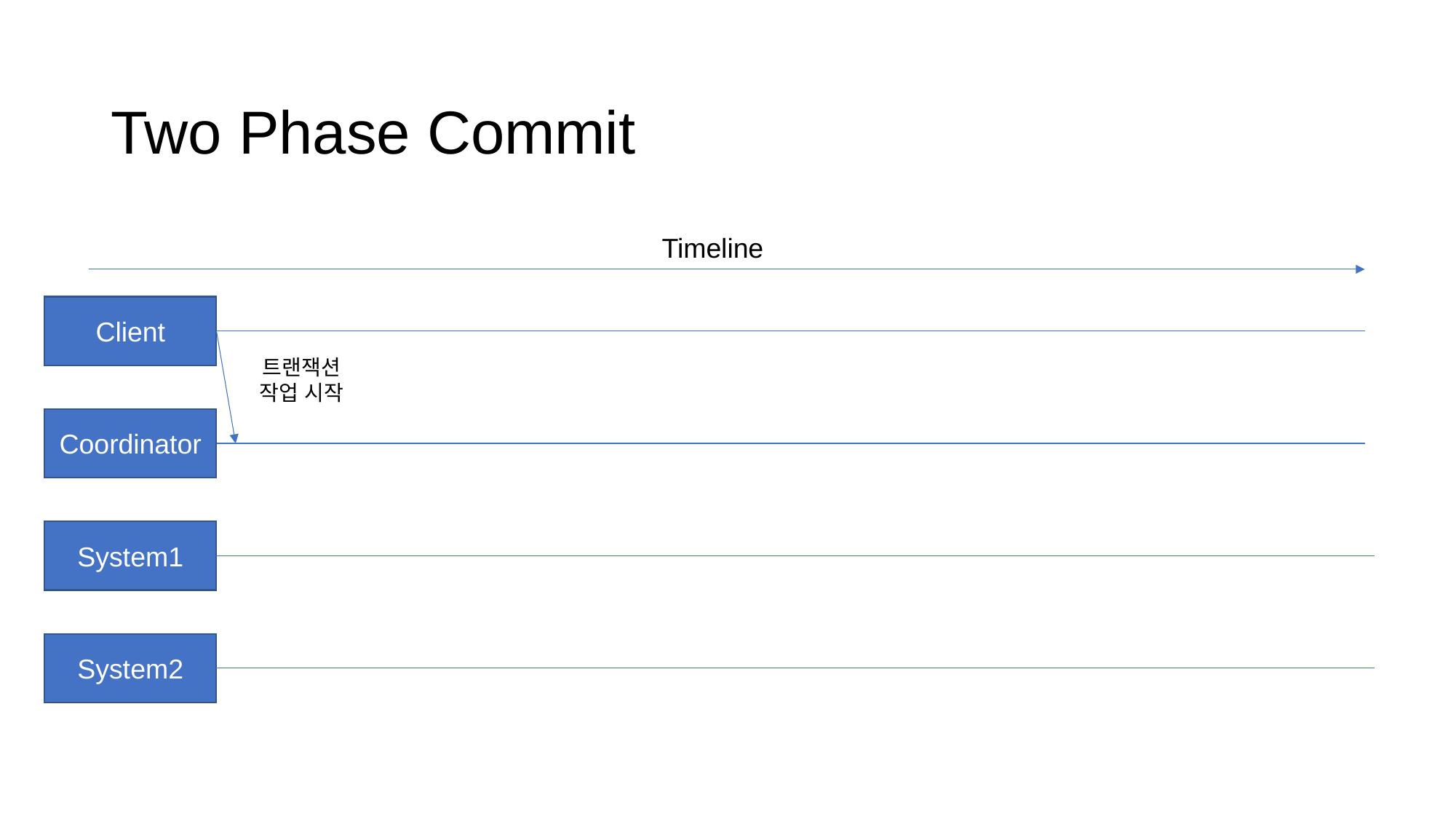

# Two Phase Commit
Timeline
Client
트랜잭션
작업 시작
Coordinator
System1
System2